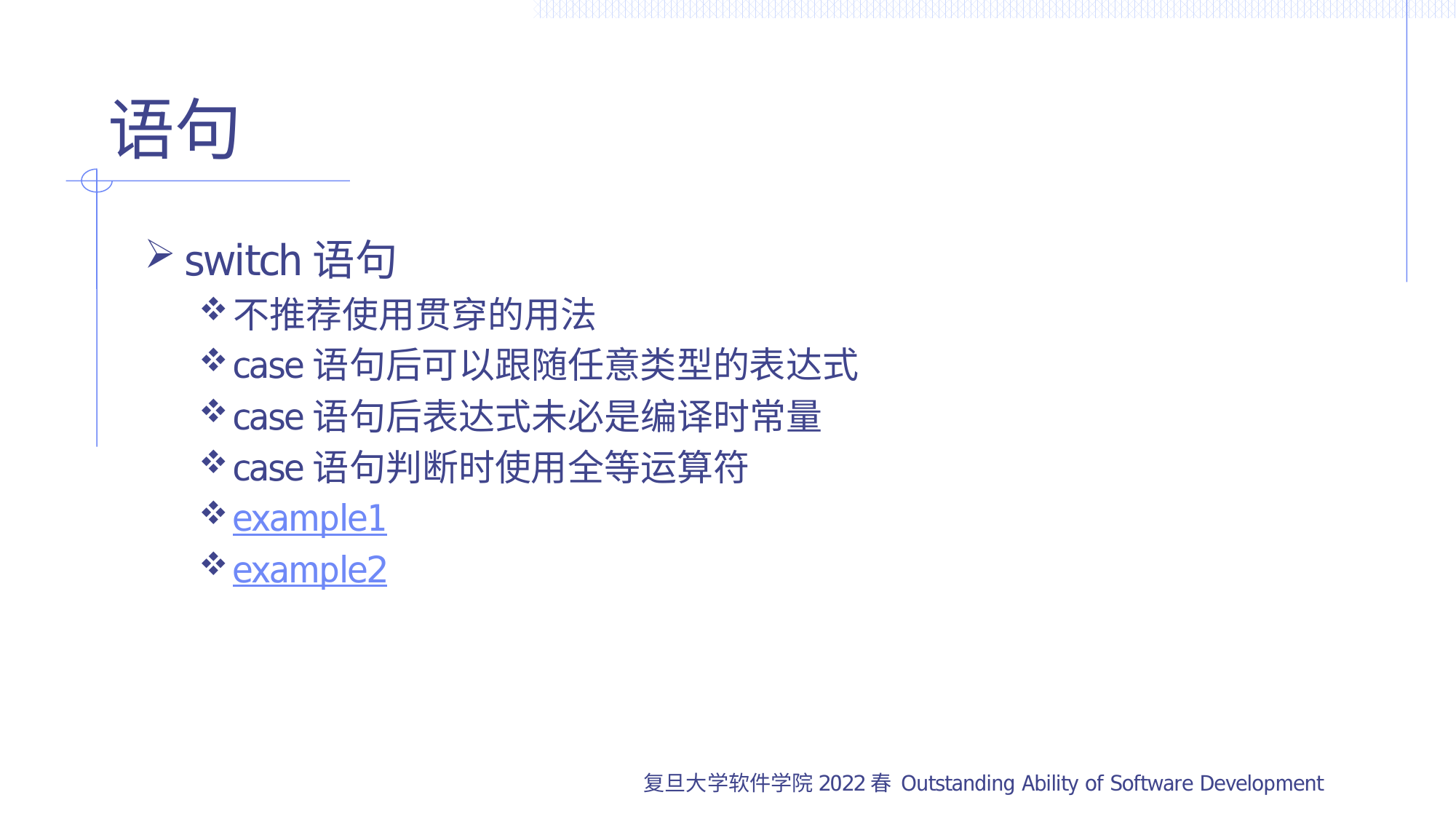

# 语句
switch语句
不推荐使用贯穿的用法
case语句后可以跟随任意类型的表达式
case语句后表达式未必是编译时常量
case语句判断时使用全等运算符
example1
example2